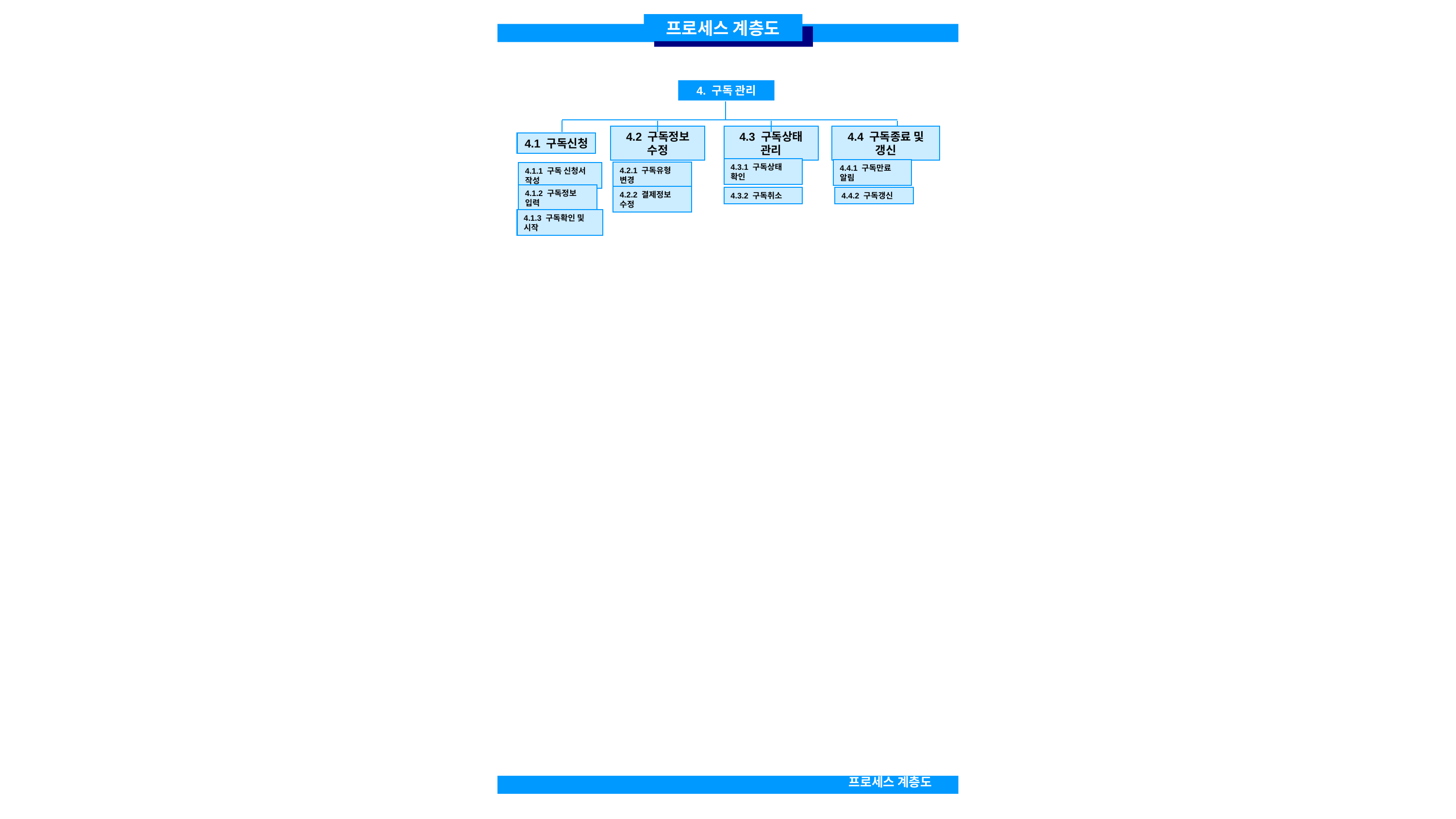

프로세스 계층도

4. 구독 관리
4.3 구독상태 관리
4.1 구독신청
4.2 구독정보 수정
4.4 구독종료 및 갱신
4.3.1 구독상태 확인
4.4.1 구독만료 알림
4.2.1 구독유형 변경
4.1.1 구독 신청서 작성
4.1.2 구독정보 입력
4.2.2 결제정보 수정
4.4.2 구독갱신
4.3.2 구독취소
4.1.3 구독확인 및 시작
프로세스 계층도